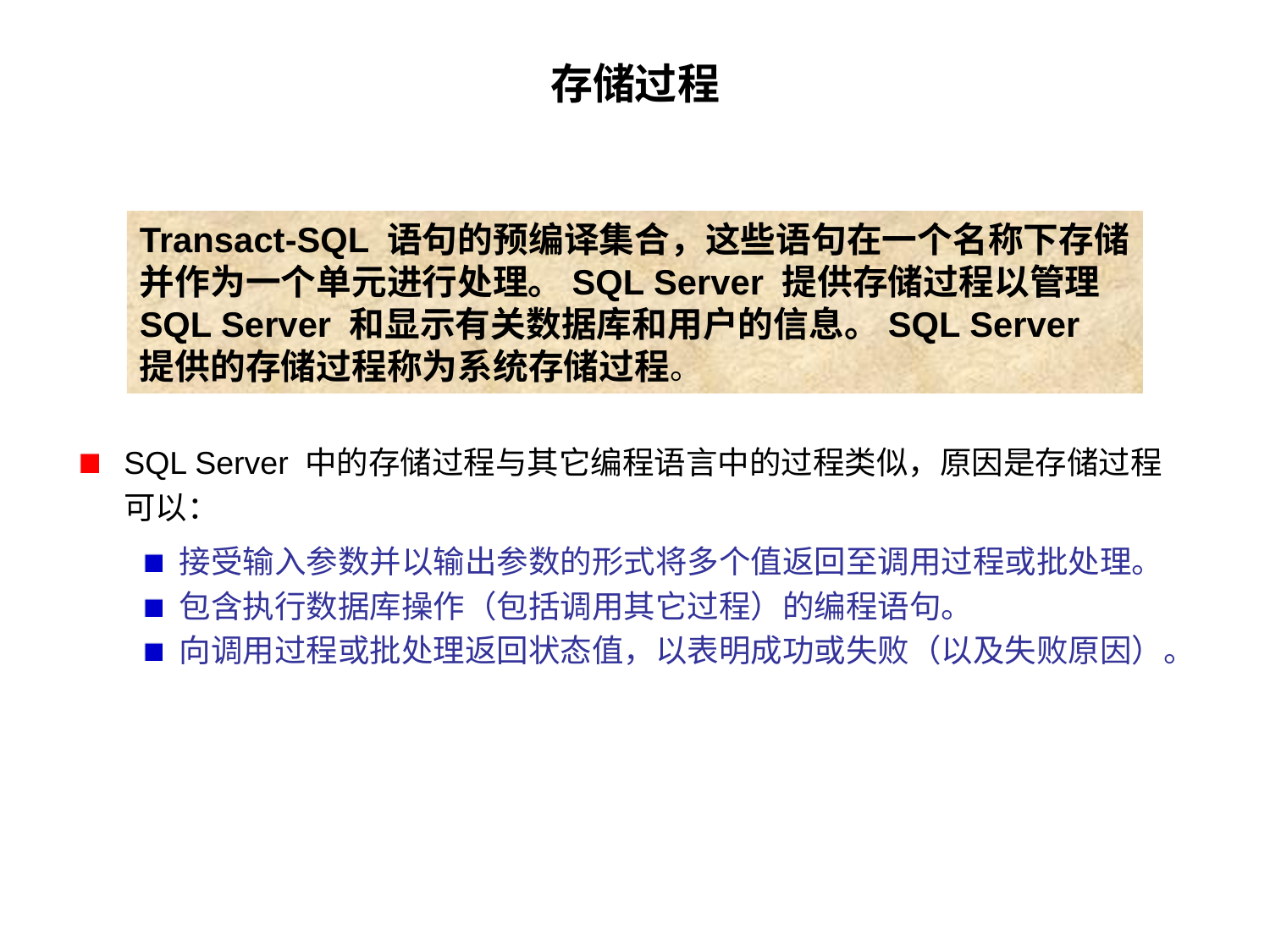

# 存储过程
Transact-SQL 语句的预编译集合，这些语句在一个名称下存储并作为一个单元进行处理。SQL Server 提供存储过程以管理 SQL Server 和显示有关数据库和用户的信息。SQL Server 提供的存储过程称为系统存储过程。
SQL Server 中的存储过程与其它编程语言中的过程类似，原因是存储过程可以：
接受输入参数并以输出参数的形式将多个值返回至调用过程或批处理。
包含执行数据库操作（包括调用其它过程）的编程语句。
向调用过程或批处理返回状态值，以表明成功或失败（以及失败原因）。